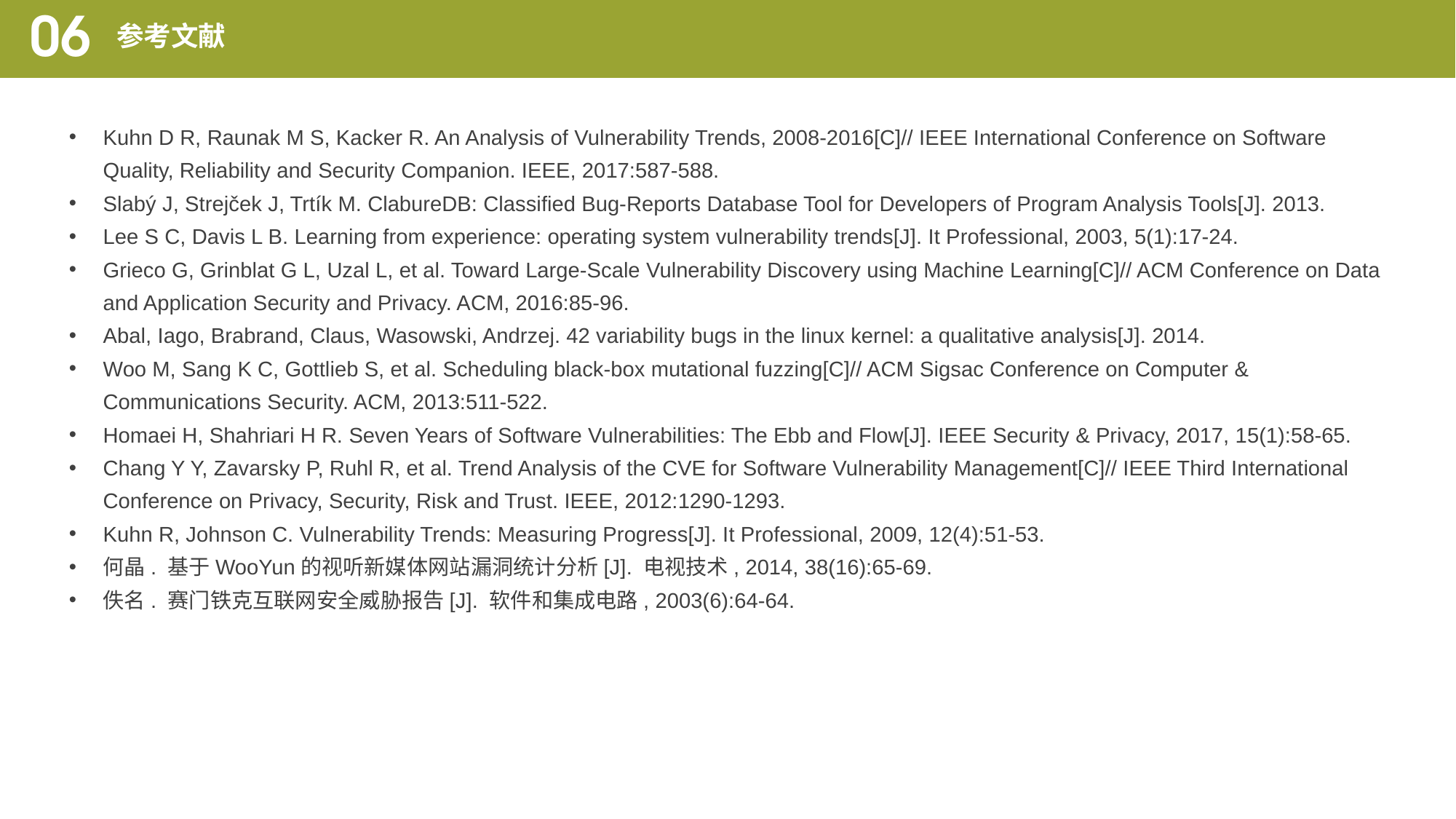

06
参考文献
Kuhn D R, Raunak M S, Kacker R. An Analysis of Vulnerability Trends, 2008-2016[C]// IEEE International Conference on Software Quality, Reliability and Security Companion. IEEE, 2017:587-588.
Slabý J, Strejček J, Trtík M. ClabureDB: Classified Bug-Reports Database Tool for Developers of Program Analysis Tools[J]. 2013.
Lee S C, Davis L B. Learning from experience: operating system vulnerability trends[J]. It Professional, 2003, 5(1):17-24.
Grieco G, Grinblat G L, Uzal L, et al. Toward Large-Scale Vulnerability Discovery using Machine Learning[C]// ACM Conference on Data and Application Security and Privacy. ACM, 2016:85-96.
Abal, Iago, Brabrand, Claus, Wasowski, Andrzej. 42 variability bugs in the linux kernel: a qualitative analysis[J]. 2014.
Woo M, Sang K C, Gottlieb S, et al. Scheduling black-box mutational fuzzing[C]// ACM Sigsac Conference on Computer & Communications Security. ACM, 2013:511-522.
Homaei H, Shahriari H R. Seven Years of Software Vulnerabilities: The Ebb and Flow[J]. IEEE Security & Privacy, 2017, 15(1):58-65.
Chang Y Y, Zavarsky P, Ruhl R, et al. Trend Analysis of the CVE for Software Vulnerability Management[C]// IEEE Third International Conference on Privacy, Security, Risk and Trust. IEEE, 2012:1290-1293.
Kuhn R, Johnson C. Vulnerability Trends: Measuring Progress[J]. It Professional, 2009, 12(4):51-53.
何晶. 基于WooYun的视听新媒体网站漏洞统计分析[J]. 电视技术, 2014, 38(16):65-69.
佚名. 赛门铁克互联网安全威胁报告[J]. 软件和集成电路, 2003(6):64-64.